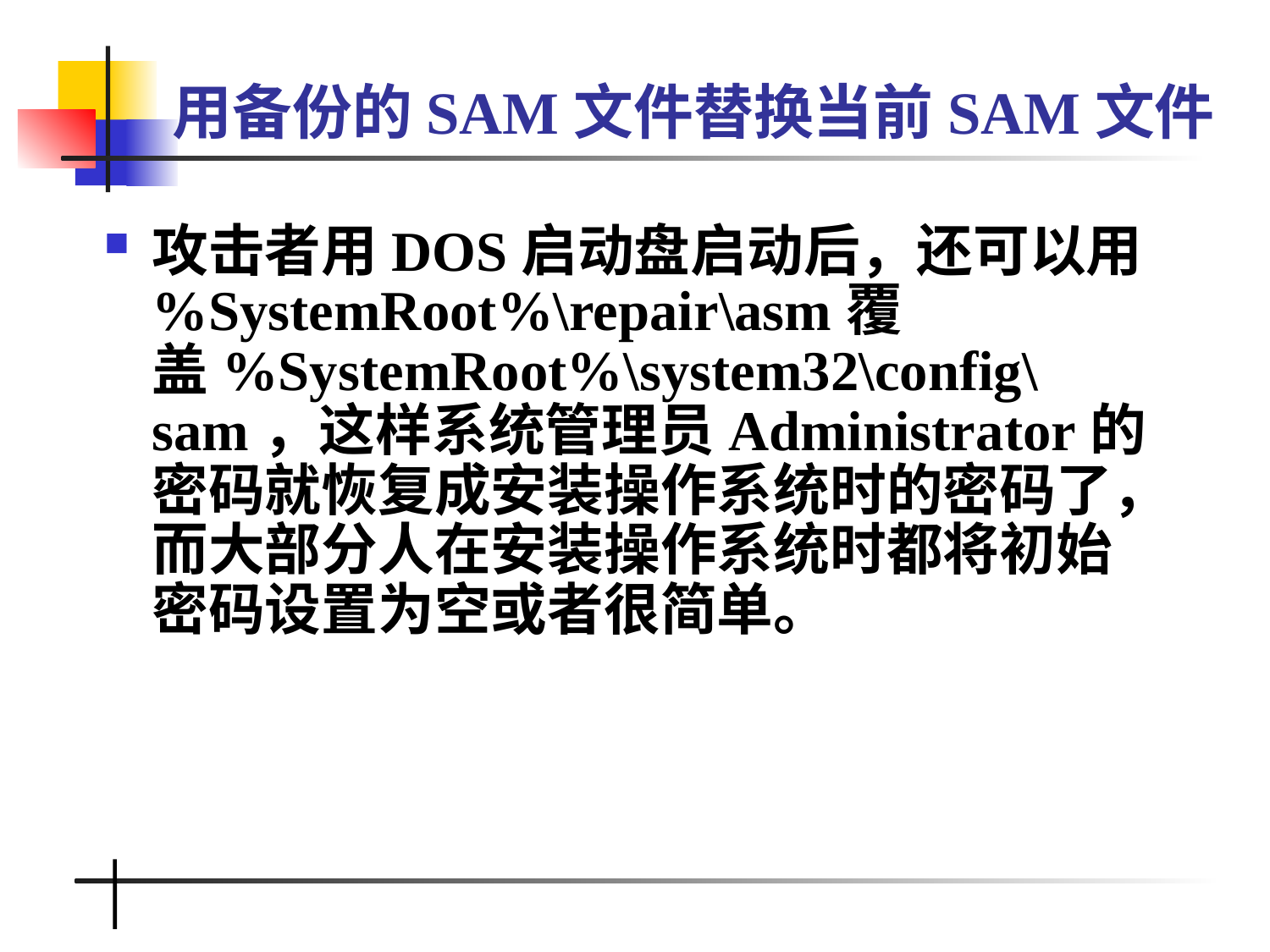

# 用备份的SAM文件替换当前SAM文件
攻击者用DOS启动盘启动后，还可以用%SystemRoot%\repair\asm覆盖%SystemRoot%\system32\config\sam，这样系统管理员Administrator的密码就恢复成安装操作系统时的密码了，而大部分人在安装操作系统时都将初始密码设置为空或者很简单。